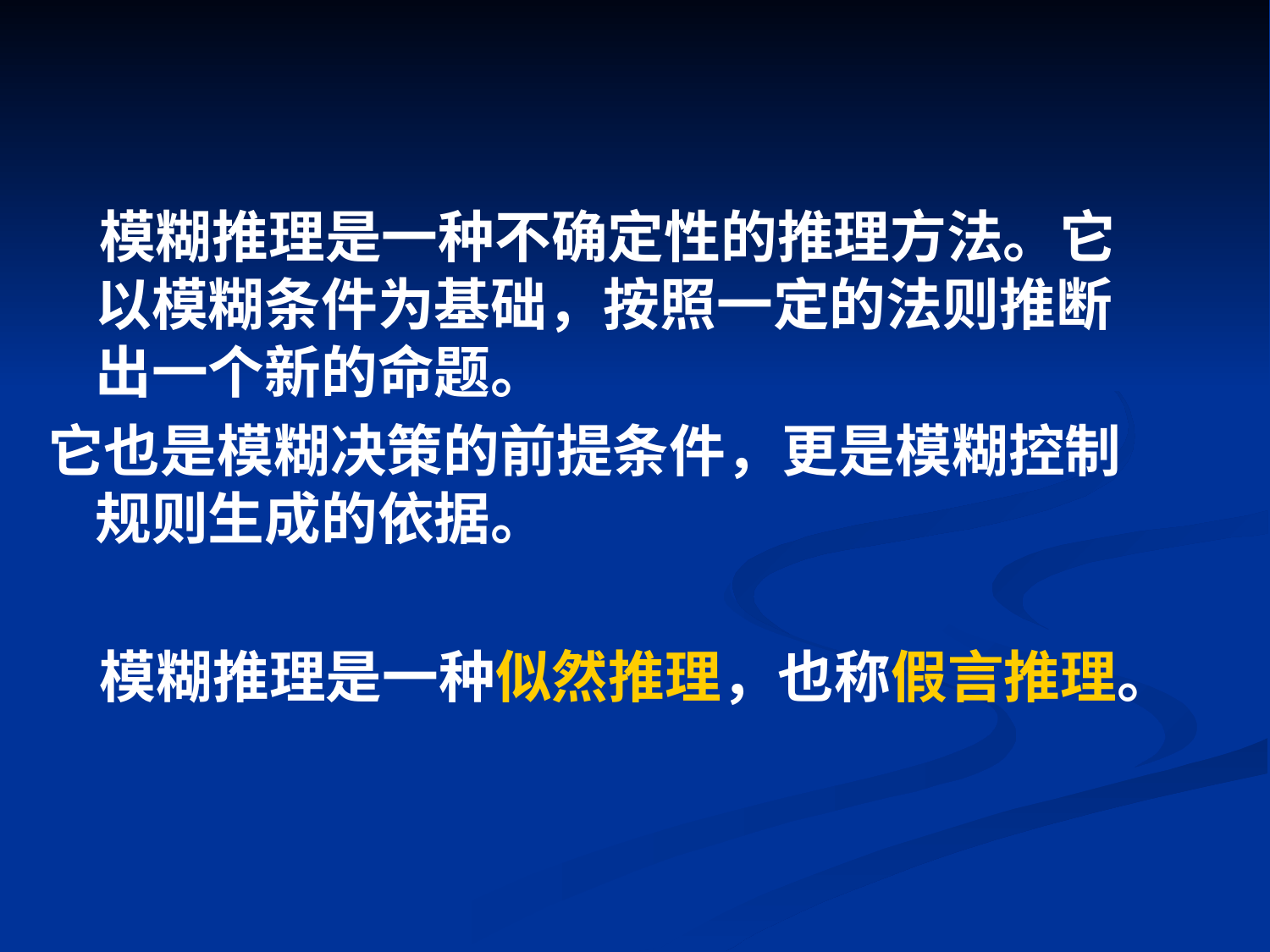

模糊推理是一种不确定性的推理方法。它以模糊条件为基础，按照一定的法则推断出一个新的命题。
它也是模糊决策的前提条件，更是模糊控制规则生成的依据。

   模糊推理是一种似然推理，也称假言推理。